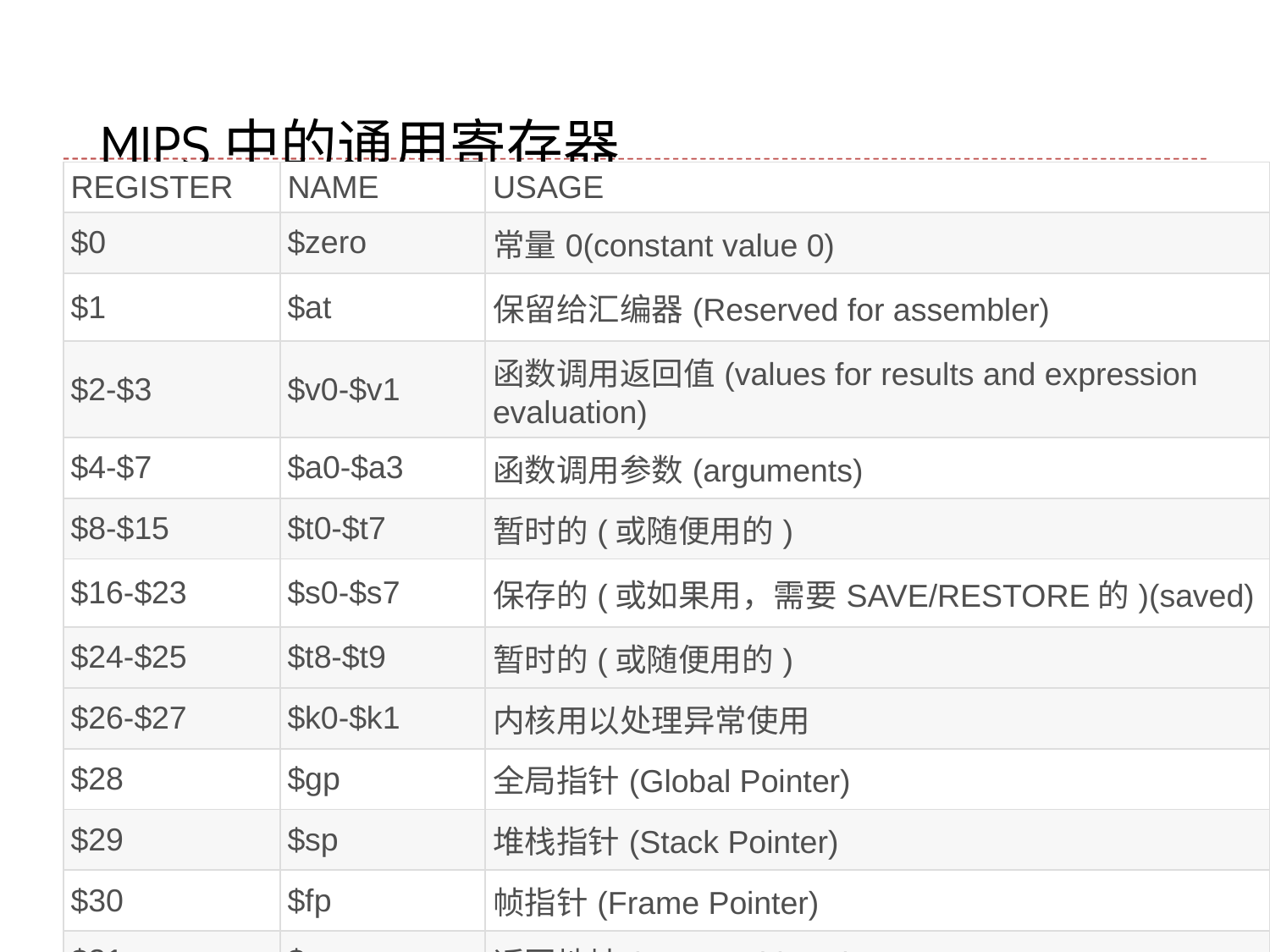

# MIPS中的通用寄存器
| REGISTER | NAME | USAGE |
| --- | --- | --- |
| $0 | $zero | 常量0(constant value 0) |
| $1 | $at | 保留给汇编器(Reserved for assembler) |
| $2-$3 | $v0-$v1 | 函数调用返回值(values for results and expression evaluation) |
| $4-$7 | $a0-$a3 | 函数调用参数(arguments) |
| $8-$15 | $t0-$t7 | 暂时的(或随便用的) |
| $16-$23 | $s0-$s7 | 保存的(或如果用，需要SAVE/RESTORE的)(saved) |
| $24-$25 | $t8-$t9 | 暂时的(或随便用的) |
| $26-$27 | $k0-$k1 | 内核用以处理异常使用 |
| $28 | $gp | 全局指针(Global Pointer) |
| $29 | $sp | 堆栈指针(Stack Pointer) |
| $30 | $fp | 帧指针(Frame Pointer) |
| $31 | $ra | 返回地址(return address) |